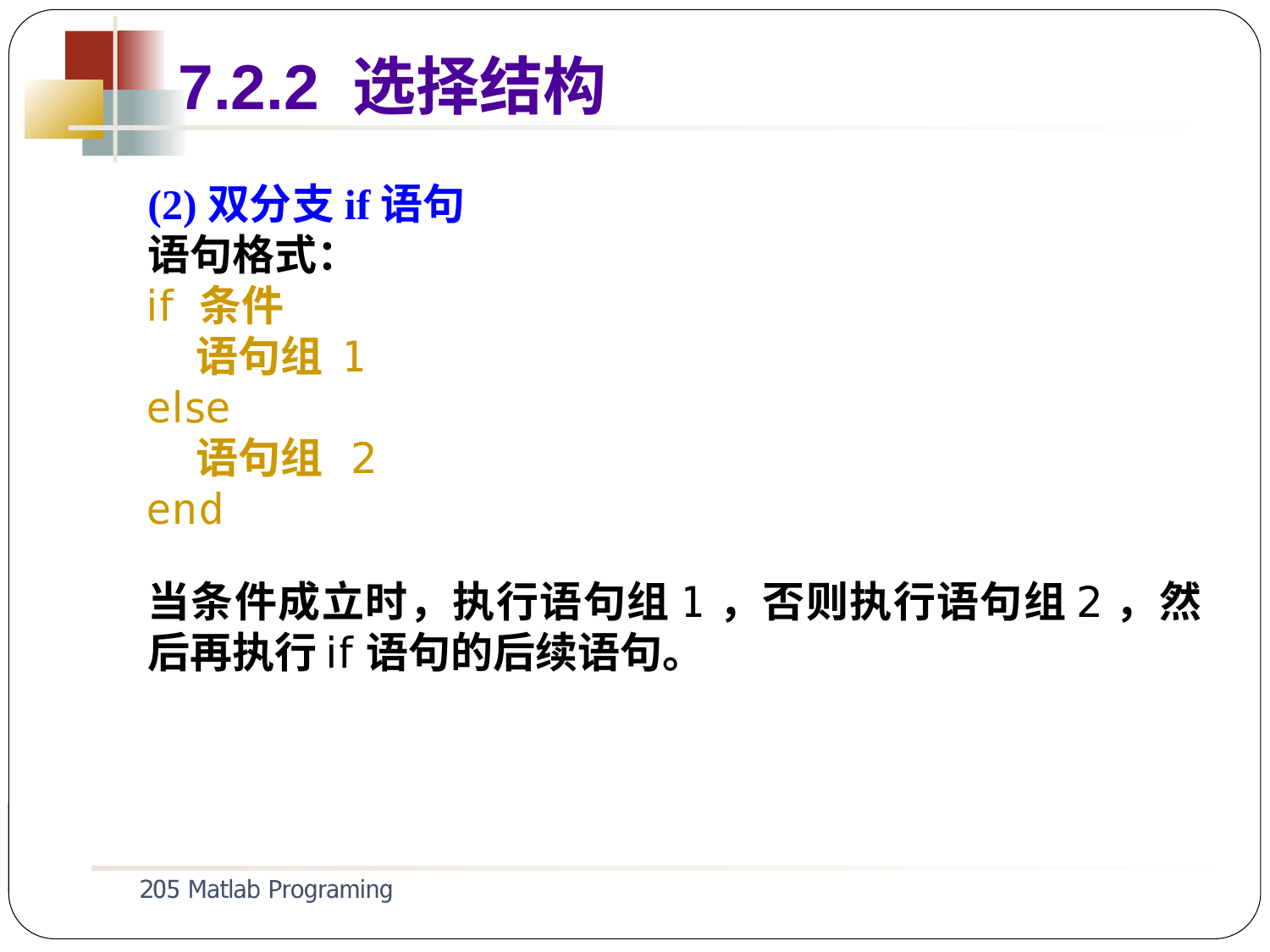

7.2.2 选择结构
(2)双分支if语句
语句格式：
if 条件
    语句组 1
else
    语句组  2
end

当条件成立时，执行语句组1，否则执行语句组2，然后再执行if语句的后续语句。

205 Matlab Programing